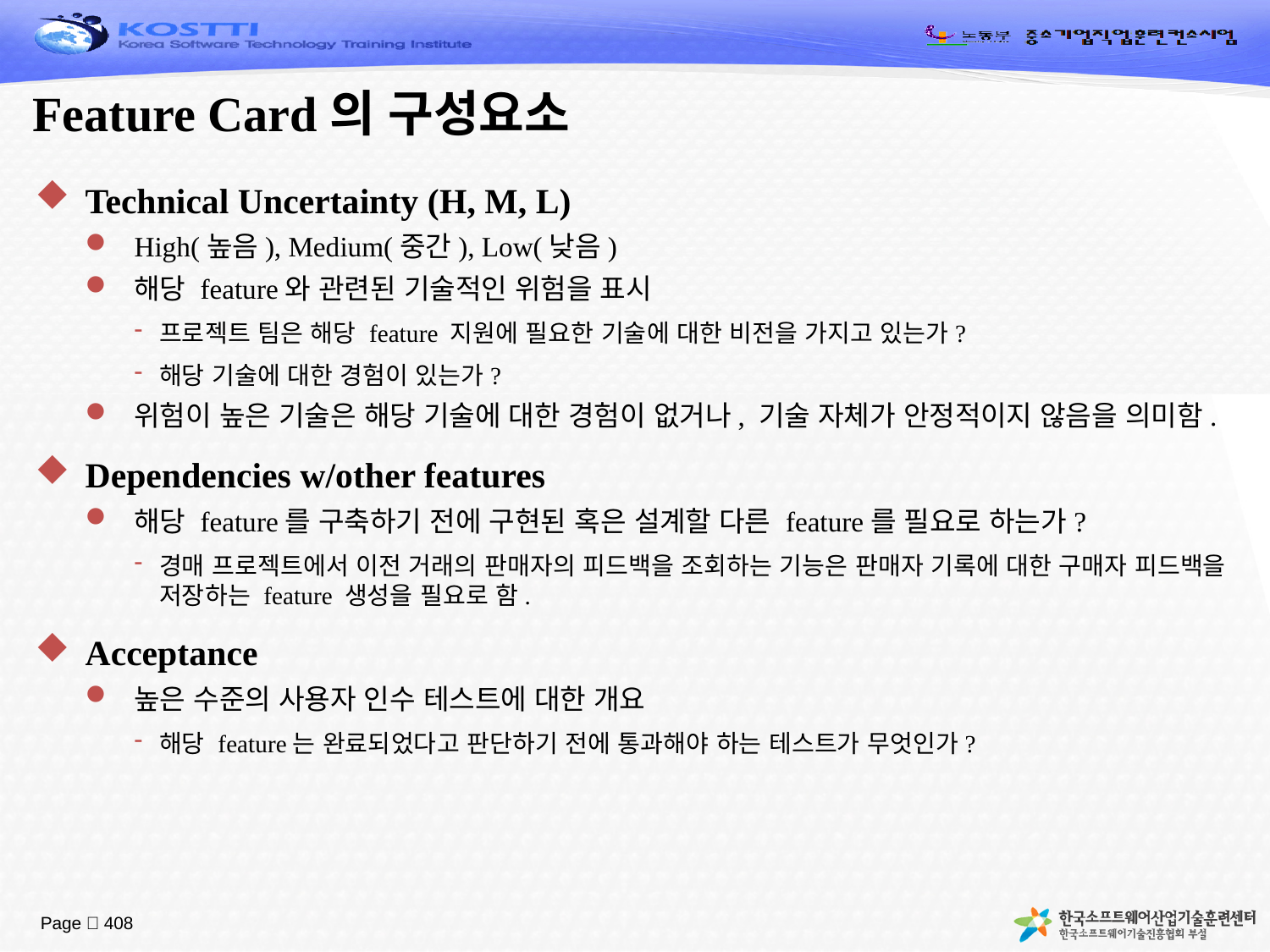

# Feature Card의 구성요소
Technical Uncertainty (H, M, L)
High(높음), Medium(중간), Low(낮음)
해당 feature와 관련된 기술적인 위험을 표시
프로젝트 팀은 해당 feature 지원에 필요한 기술에 대한 비전을 가지고 있는가?
해당 기술에 대한 경험이 있는가?
위험이 높은 기술은 해당 기술에 대한 경험이 없거나, 기술 자체가 안정적이지 않음을 의미함.
Dependencies w/other features
해당 feature를 구축하기 전에 구현된 혹은 설계할 다른 feature를 필요로 하는가?
경매 프로젝트에서 이전 거래의 판매자의 피드백을 조회하는 기능은 판매자 기록에 대한 구매자 피드백을 저장하는 feature 생성을 필요로 함.
Acceptance
높은 수준의 사용자 인수 테스트에 대한 개요
해당 feature는 완료되었다고 판단하기 전에 통과해야 하는 테스트가 무엇인가?